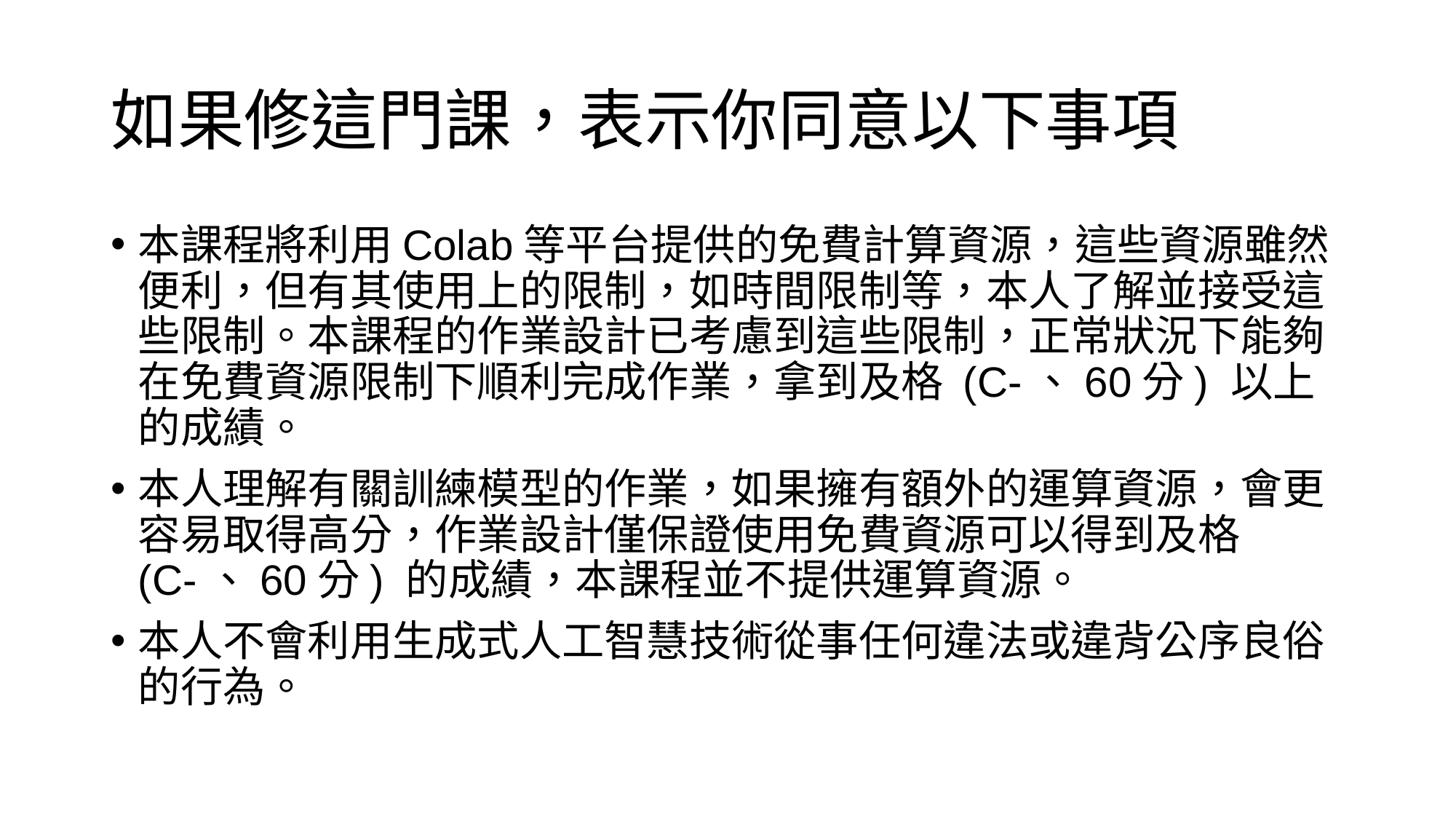

# 如果修這門課，表示你同意以下事項
本課程將利用Colab等平台提供的免費計算資源，這些資源雖然便利，但有其使用上的限制，如時間限制等，本人了解並接受這些限制。本課程的作業設計已考慮到這些限制，正常狀況下能夠在免費資源限制下順利完成作業，拿到及格 (C-、60分) 以上的成績。
本人理解有關訓練模型的作業，如果擁有額外的運算資源，會更容易取得高分，作業設計僅保證使用免費資源可以得到及格 (C-、60分) 的成績，本課程並不提供運算資源。
本人不會利用生成式人工智慧技術從事任何違法或違背公序良俗的行為。